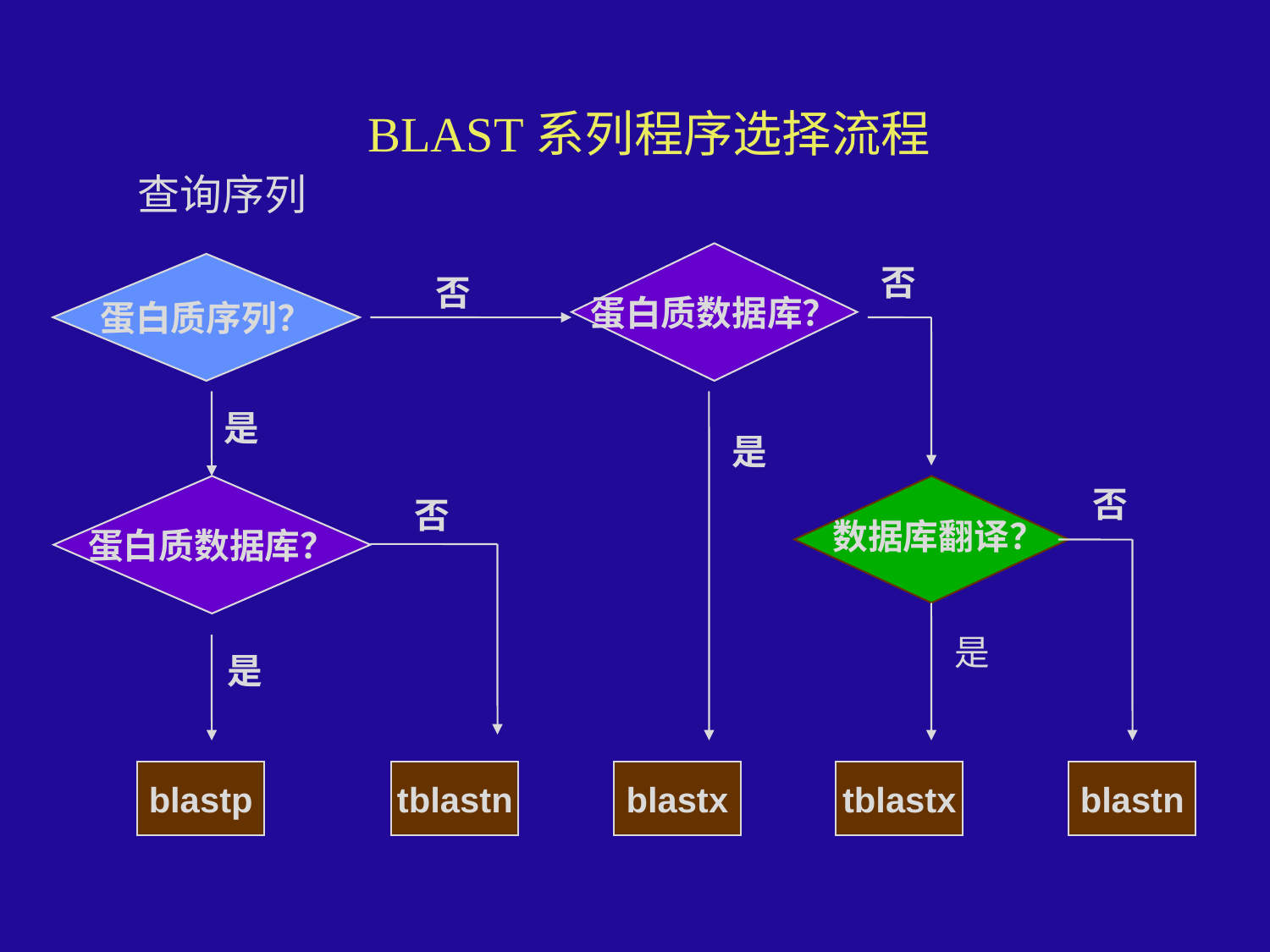

# BLAST系列程序选择流程
查询序列
蛋白质数据库？
蛋白质序列？
否
否

是
是
蛋白质数据库？

否
否
数据库翻译？

是

是
blastp
tblastn
blastx
tblastx
blastn